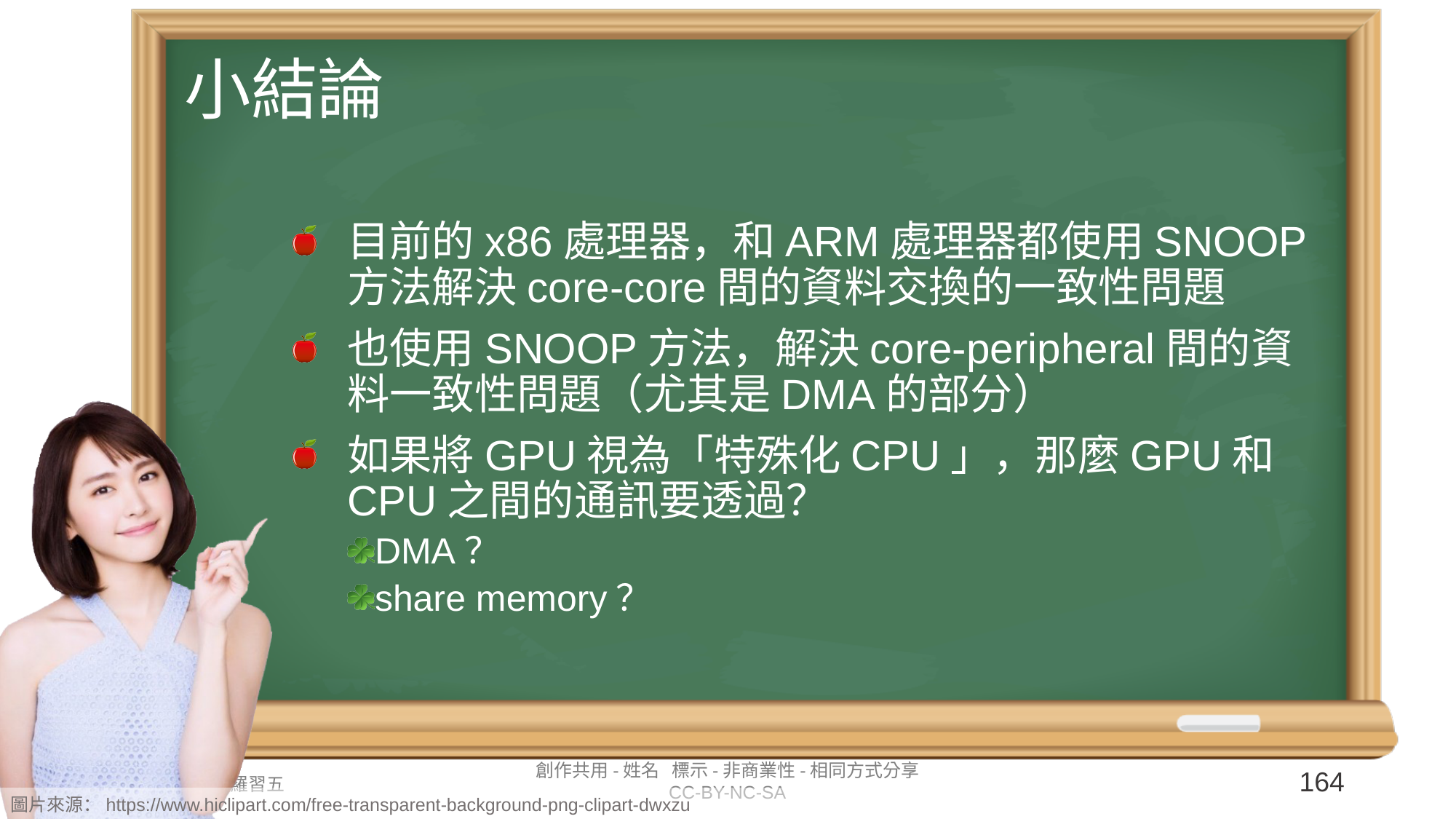

# 小結論
目前的x86處理器，和ARM處理器都使用SNOOP方法解決core-core間的資料交換的一致性問題
也使用SNOOP方法，解決core-peripheral間的資料一致性問題（尤其是DMA的部分）
如果將GPU視為「特殊化CPU」，那麼GPU和CPU之間的通訊要透過？
DMA？
share memory？